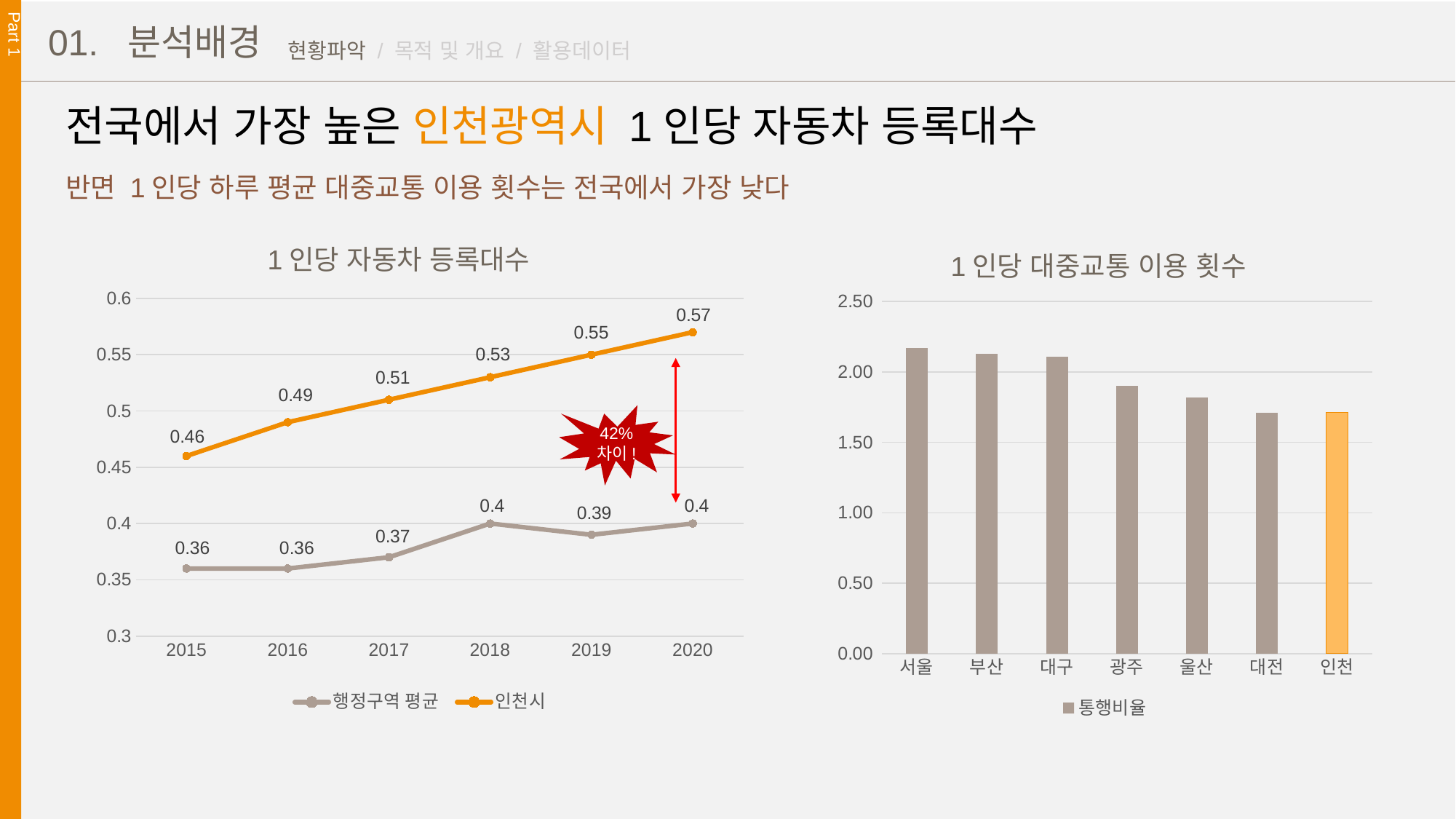

Part 1

01.  분석배경
현황파악 / 목적 및 개요 / 활용데이터
전국에서 가장 높은 인천광역시 1인당 자동차 등록대수
반면 1인당 하루 평균 대중교통 이용 횟수는 전국에서 가장 낮다
1인당 자동차 등록대수
1인당 대중교통 이용 횟수

### Chart

| Category | 행정구역 평균 | 인천시 |
|---|---|---|
| 2015 | 0.36 | 0.46 |
| 2016 | 0.36 | 0.49 |
| 2017 | 0.37 | 0.51 |
| 2018 | 0.4 | 0.53 |
| 2019 | 0.39 | 0.55 |
| 2020 | 0.4 | 0.57 |

### Chart

| Category | 통행비율 |
|---|---|
| 서울 | 2.17 |
| 부산 | 2.13 |
| 대구 | 2.11 |
| 광주 | 1.9 |
| 울산 | 1.82 |
| 대전 | 1.71 |
| 인천 | 1.71 |
42% 차이!